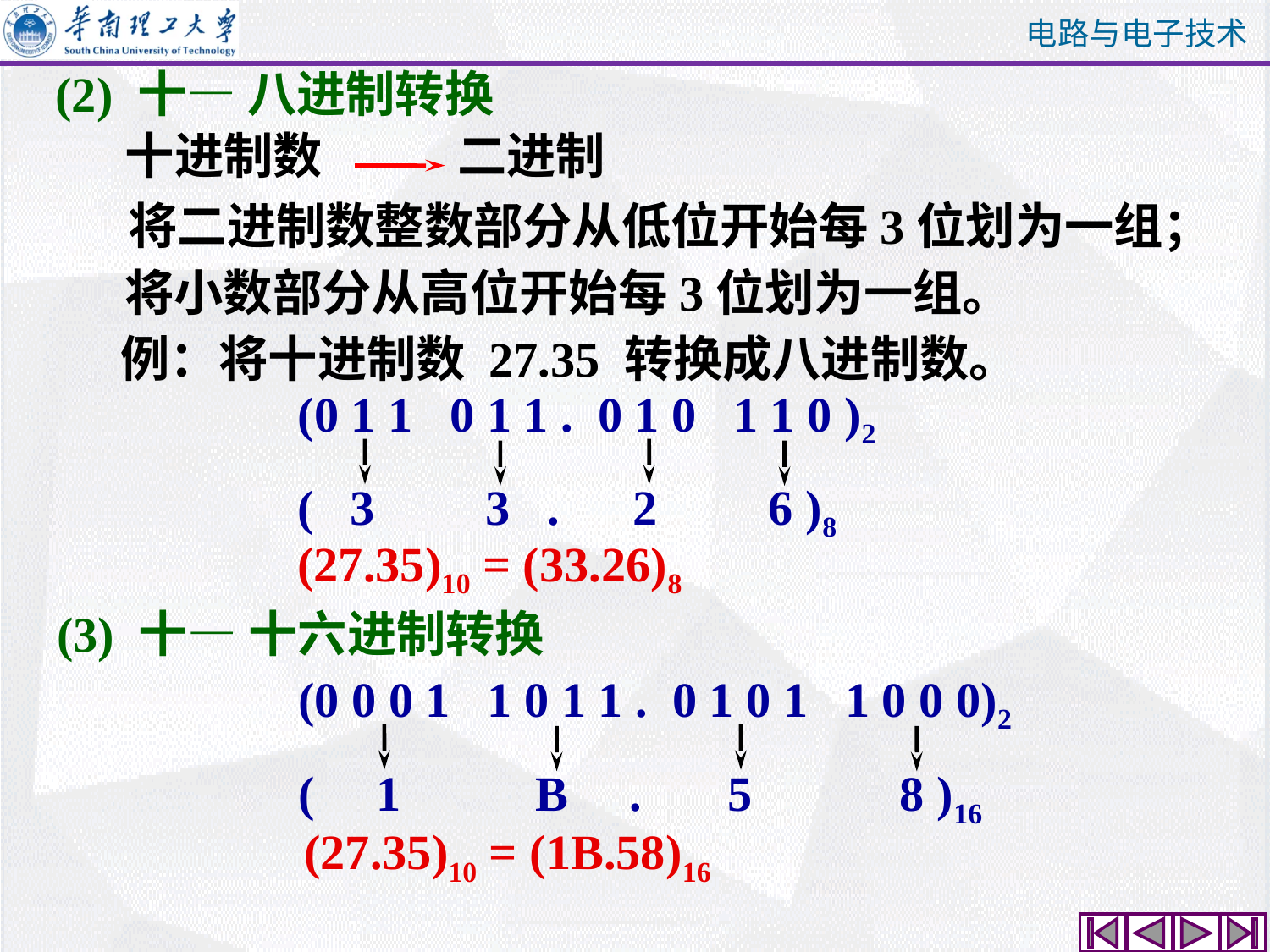

(2) 十— 八进制转换
十进制数
二进制

将二进制数整数部分从低位开始每3位划为一组；
将小数部分从高位开始每3位划为一组。
例：将十进制数 27.35 转换成八进制数。
(0 1 1   0 1 1 .  0 1 0   1 1 0 )2

(   3         3   .      2         6 )8
(27.35)10 = (33.26)8
(3) 十— 十六进制转换
(0 0 0 1   1 0 1 1 .  0 1 0 1   1 0 0 0)2

(     1           B     .       5            8 )16
(27.35)10 = (1B.58)16